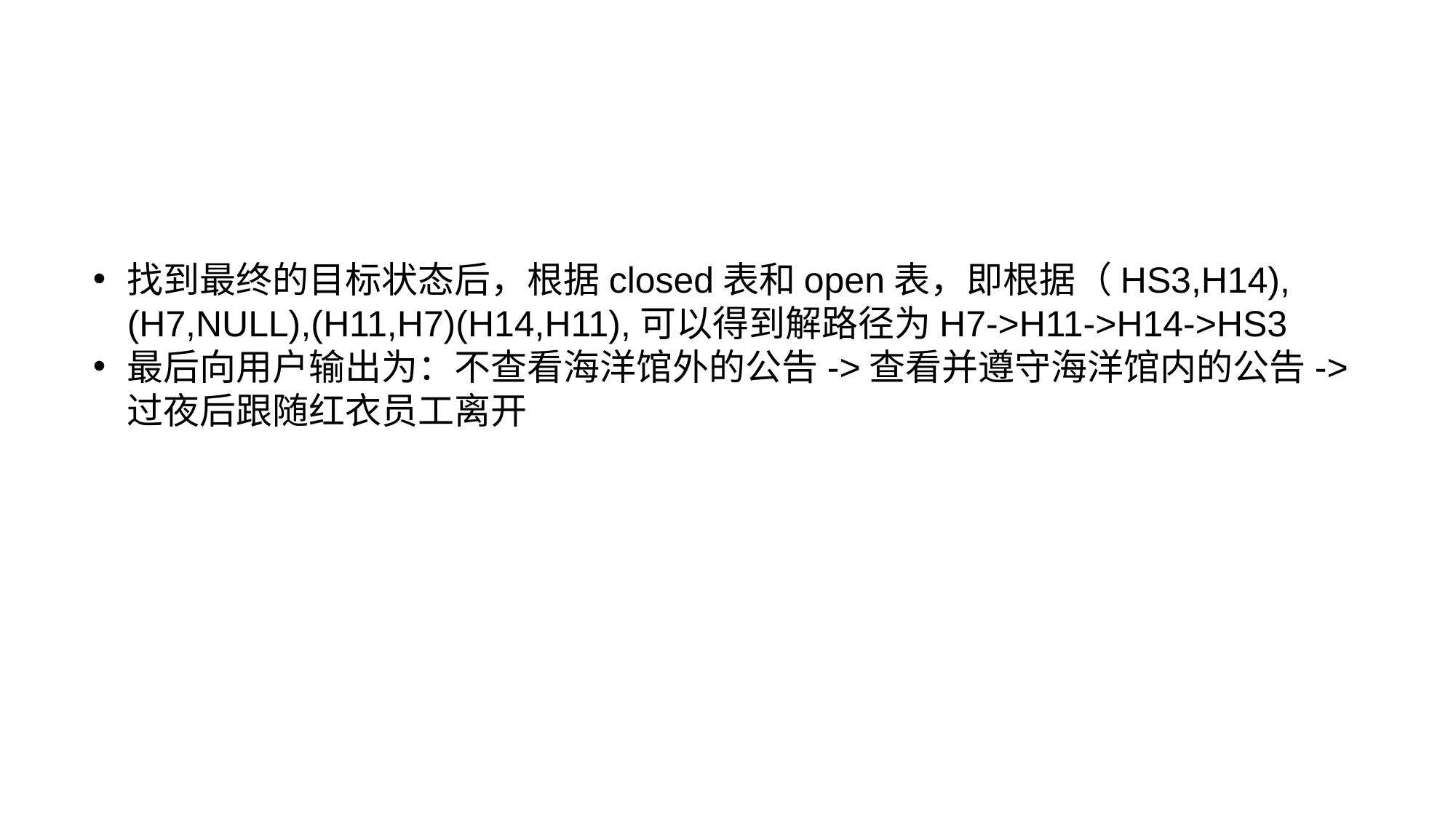

找到最终的目标状态后，根据closed表和open表，即根据（HS3,H14),(H7,NULL),(H11,H7)(H14,H11),可以得到解路径为H7->H11->H14->HS3
最后向用户输出为：不查看海洋馆外的公告->查看并遵守海洋馆内的公告->过夜后跟随红衣员工离开